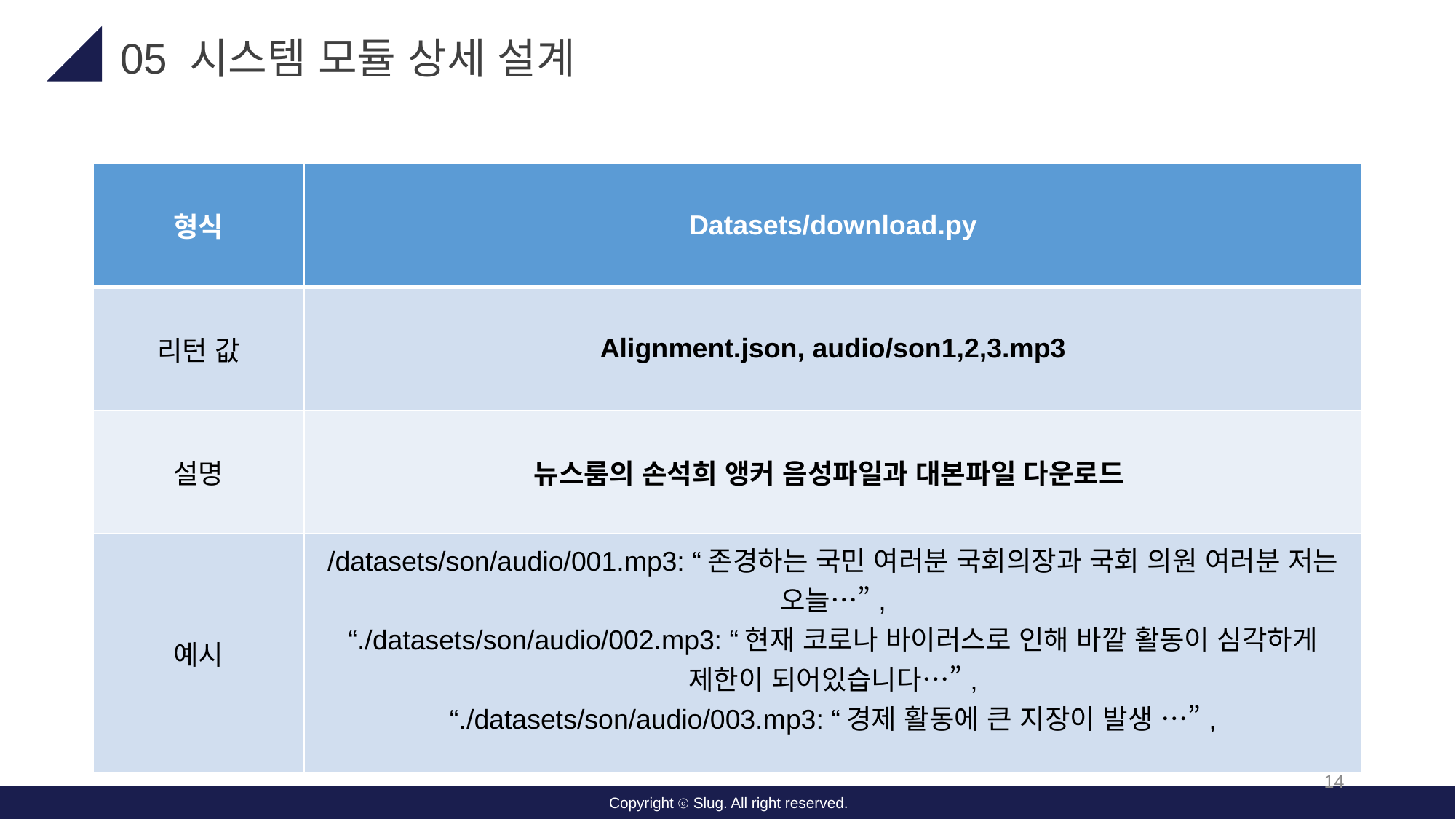

05 시스템 모듈 상세 설계

| 형식 | Datasets/download.py |
| --- | --- |
| 리턴 값 | Alignment.json, audio/son1,2,3.mp3 |
| 설명 | 뉴스룸의 손석희 앵커 음성파일과 대본파일 다운로드 |
| 예시 | /datasets/son/audio/001.mp3: “존경하는 국민 여러분 국회의장과 국회 의원 여러분 저는 오늘…”, “./datasets/son/audio/002.mp3: “현재 코로나 바이러스로 인해 바깥 활동이 심각하게 제한이 되어있습니다…”, “./datasets/son/audio/003.mp3: “경제 활동에 큰 지장이 발생 …”, |
14

Copyright ⓒ Slug. All right reserved.